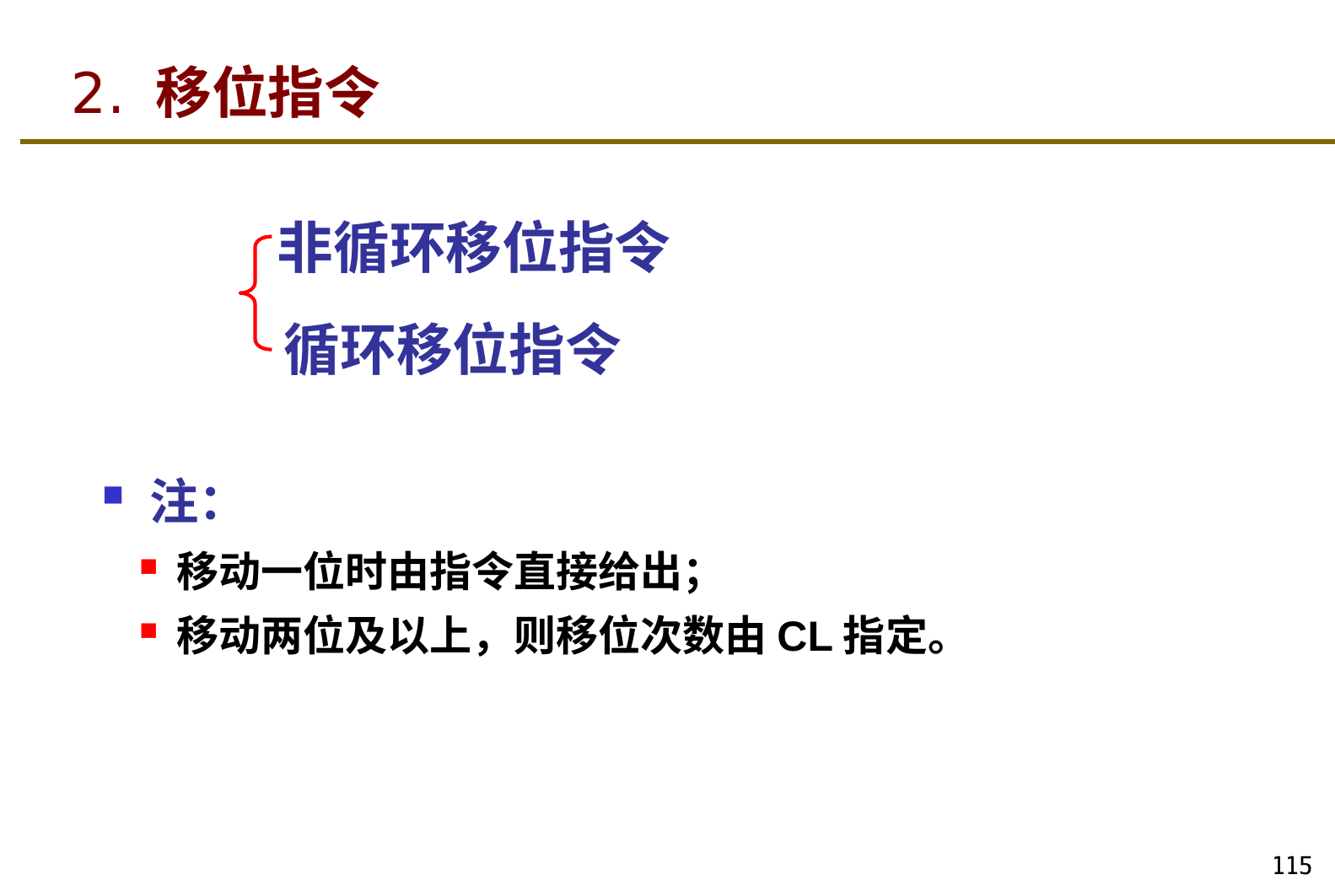

# 2. 移位指令
   非循环移位指令
   循环移位指令

注：
移动一位时由指令直接给出；
移动两位及以上，则移位次数由CL指定。
115